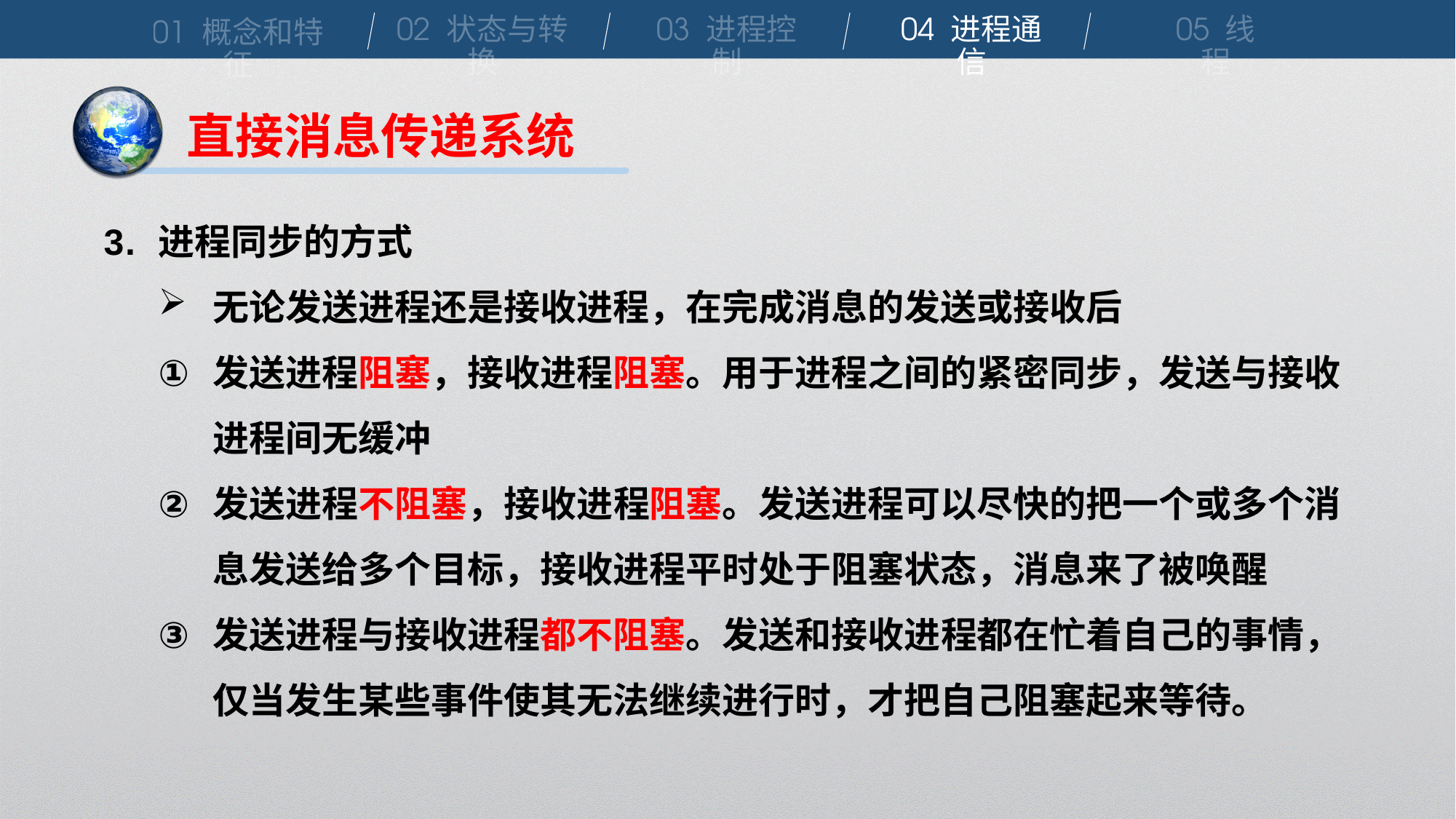

02 状态与转换
03 进程控制
04 进程通信
05 线程
01 概念和特征
直接消息传递系统
进程同步的方式
无论发送进程还是接收进程，在完成消息的发送或接收后
发送进程阻塞，接收进程阻塞。用于进程之间的紧密同步，发送与接收进程间无缓冲
发送进程不阻塞，接收进程阻塞。发送进程可以尽快的把一个或多个消息发送给多个目标，接收进程平时处于阻塞状态，消息来了被唤醒
发送进程与接收进程都不阻塞。发送和接收进程都在忙着自己的事情，仅当发生某些事件使其无法继续进行时，才把自己阻塞起来等待。